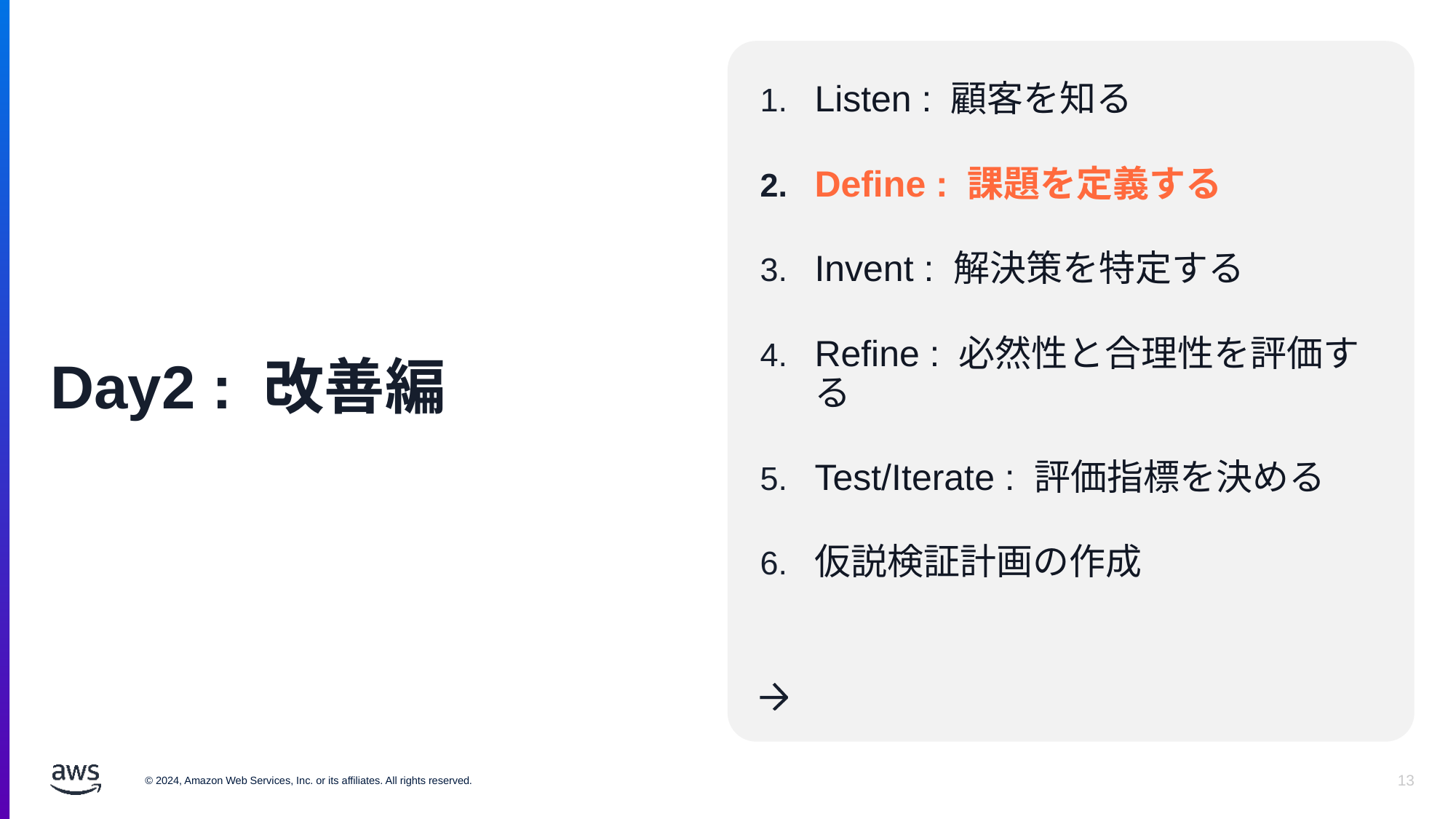

Listen : 顧客を知る
Define : 課題を定義する
Invent : 解決策を特定する
Refine : 必然性と合理性を評価する
Test/Iterate : 評価指標を決める
仮説検証計画の作成
# Day2 : 改善編
13